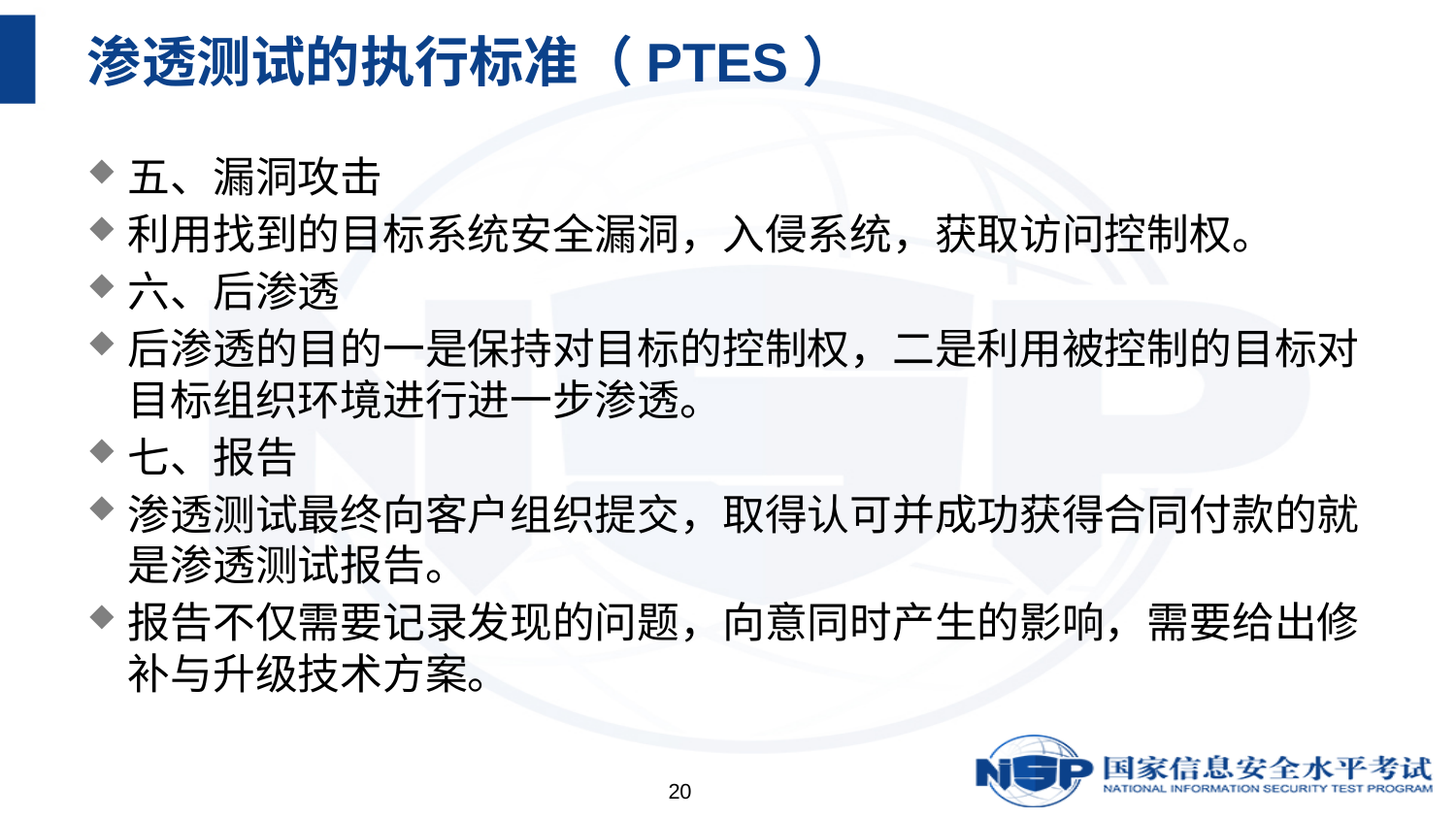

# 渗透测试的执行标准（PTES）
五、漏洞攻击
利用找到的目标系统安全漏洞，入侵系统，获取访问控制权。
六、后渗透
后渗透的目的一是保持对目标的控制权，二是利用被控制的目标对目标组织环境进行进一步渗透。
七、报告
渗透测试最终向客户组织提交，取得认可并成功获得合同付款的就是渗透测试报告。
报告不仅需要记录发现的问题，向意同时产生的影响，需要给出修补与升级技术方案。